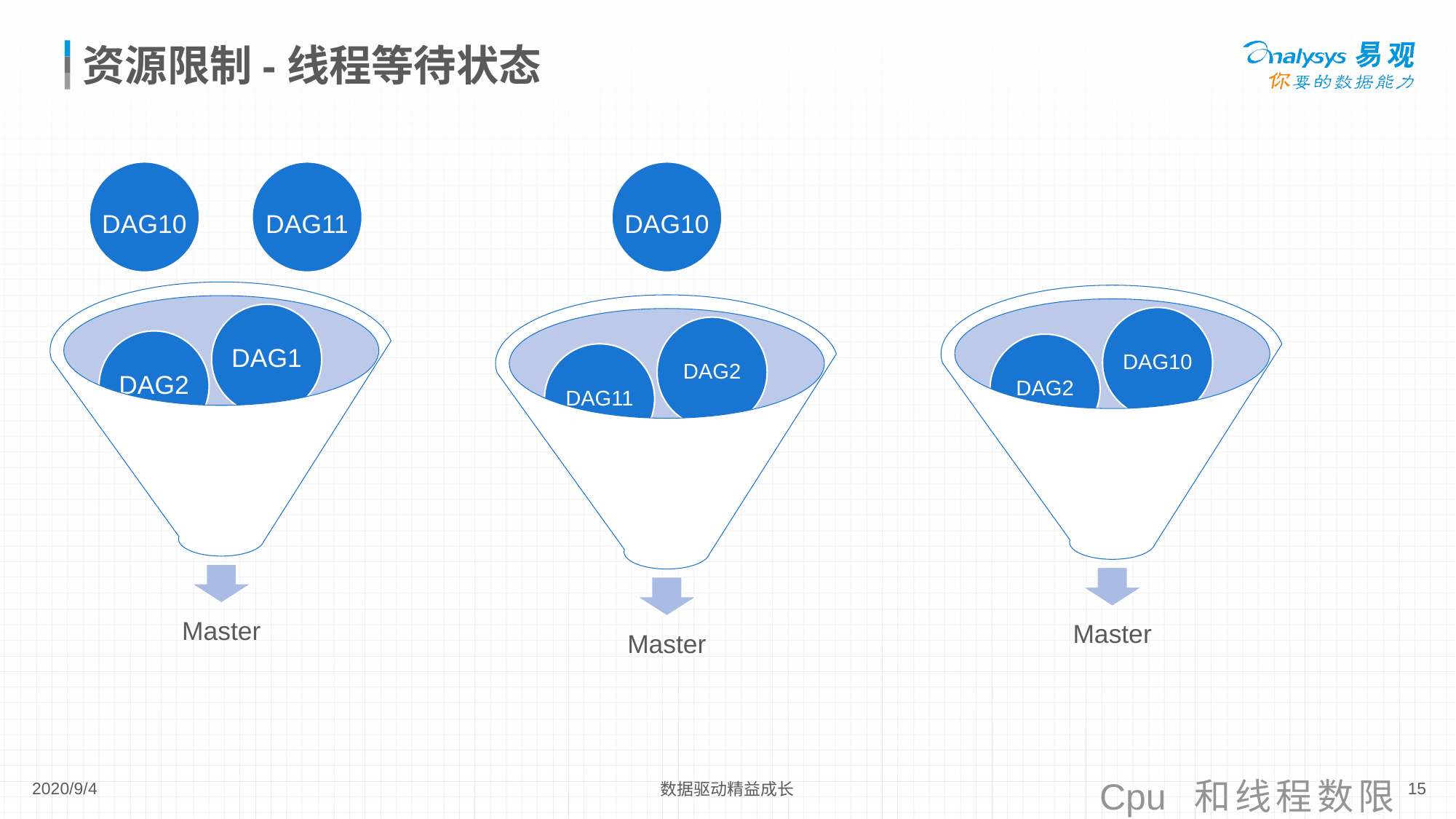

# 资源限制-线程等待状态

DAG10

DAG11

DAG10

DAG1
DAG2
DAG3

Master

DAG10
DAG2
DAG3

Master

DAG2
DAG11
DAG3

Master
Cpu 和线程数限制